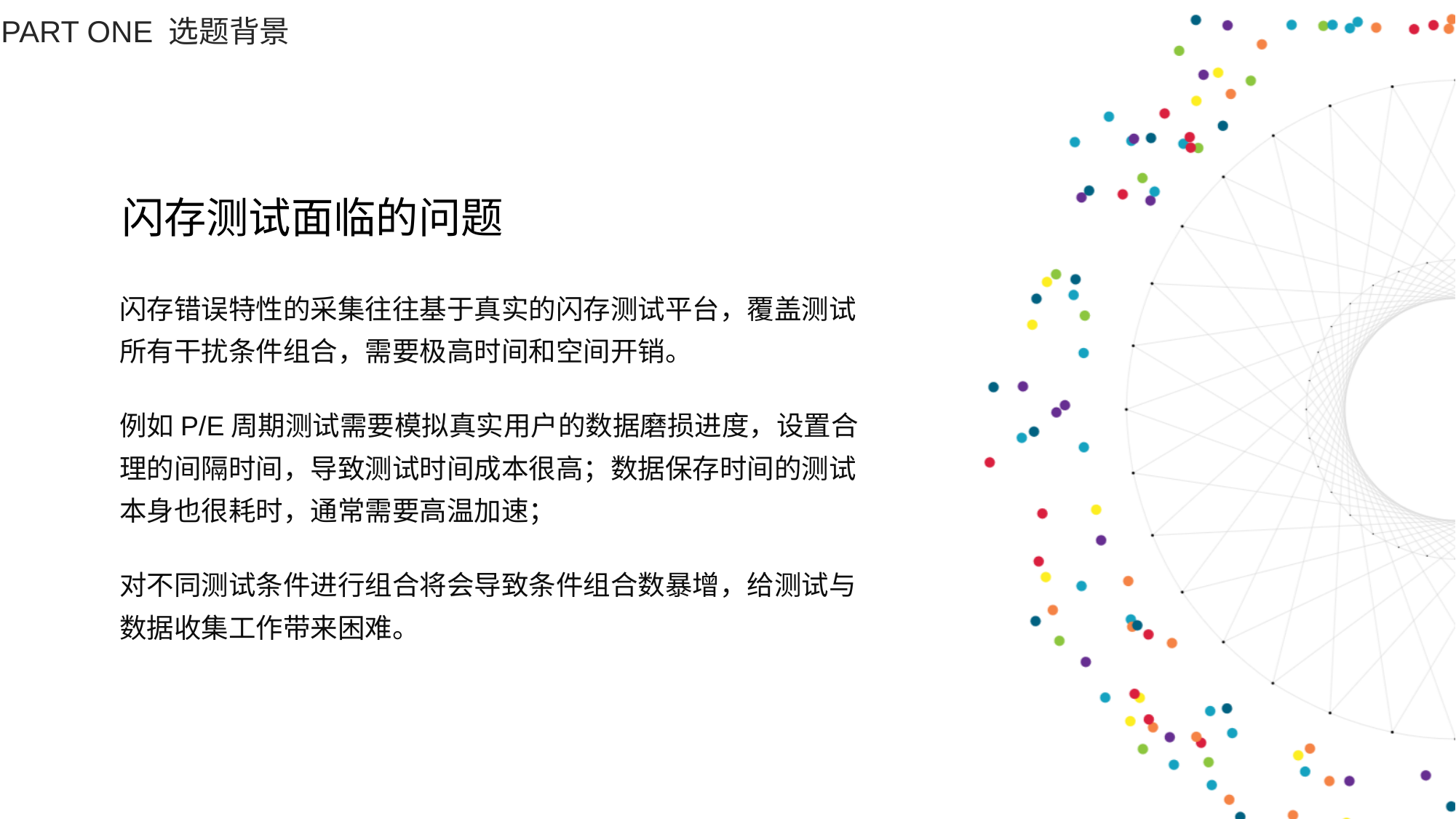

PART ONE 选题背景
闪存测试面临的问题
闪存错误特性的采集往往基于真实的闪存测试平台，覆盖测试所有干扰条件组合，需要极高时间和空间开销。
例如P/E周期测试需要模拟真实用户的数据磨损进度，设置合理的间隔时间，导致测试时间成本很高；数据保存时间的测试本身也很耗时，通常需要高温加速；
对不同测试条件进行组合将会导致条件组合数暴增，给测试与数据收集工作带来困难。